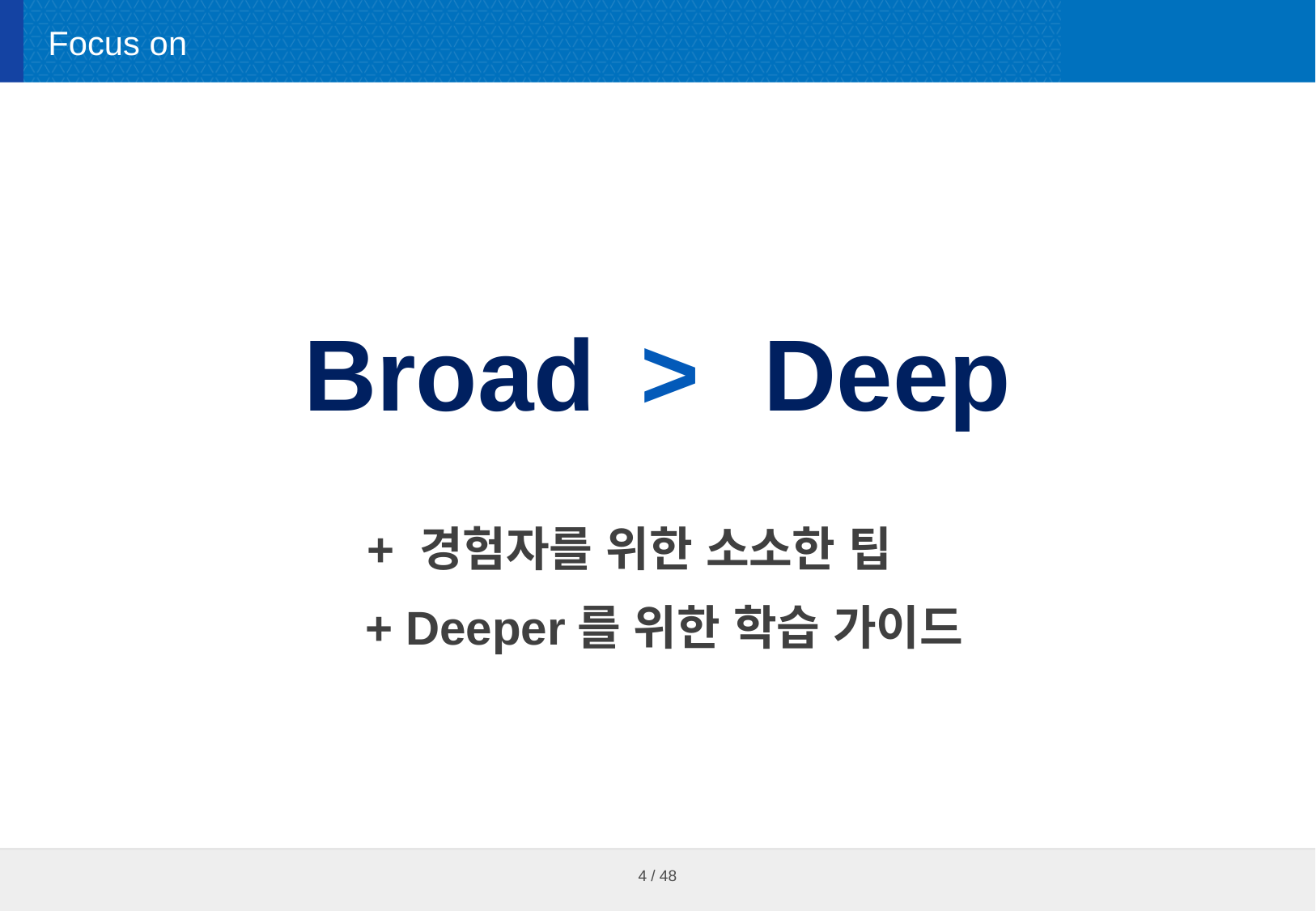

# Focus on
Broad      Deep
>
+ 경험자를 위한 소소한 팁
+ Deeper를 위한 학습 가이드